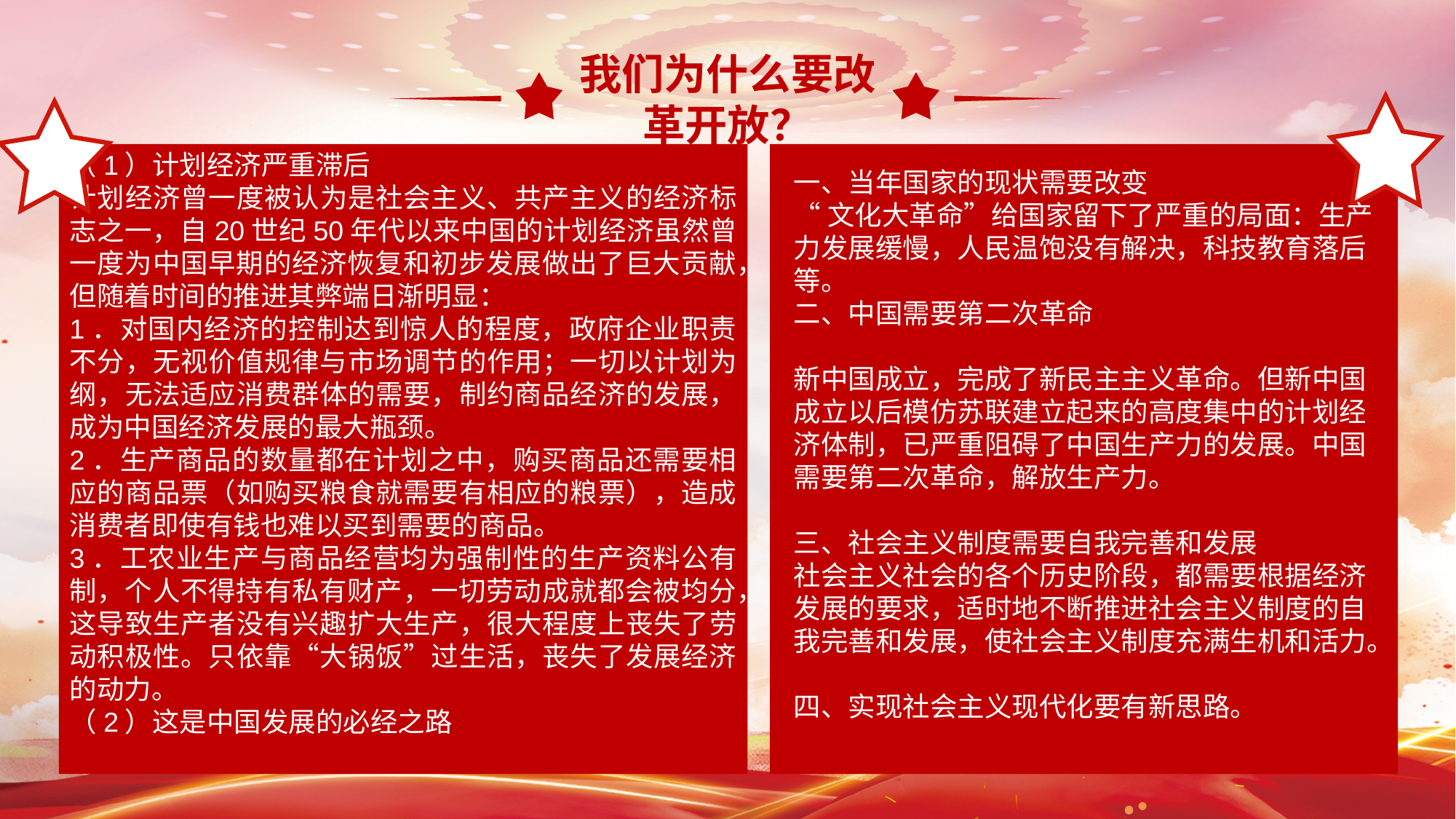

我们为什么要改革开放？

（1）计划经济严重滞后
计划经济曾一度被认为是社会主义、共产主义的经济标志之一，自20世纪50年代以来中国的计划经济虽然曾一度为中国早期的经济恢复和初步发展做出了巨大贡献，但随着时间的推进其弊端日渐明显：
1．对国内经济的控制达到惊人的程度，政府企业职责不分，无视价值规律与市场调节的作用；一切以计划为纲，无法适应消费群体的需要，制约商品经济的发展，成为中国经济发展的最大瓶颈。
2．生产商品的数量都在计划之中，购买商品还需要相应的商品票（如购买粮食就需要有相应的粮票），造成消费者即使有钱也难以买到需要的商品。
3．工农业生产与商品经营均为强制性的生产资料公有制，个人不得持有私有财产，一切劳动成就都会被均分，这导致生产者没有兴趣扩大生产，很大程度上丧失了劳动积极性。只依靠“大锅饭”过生活，丧失了发展经济的动力。
（2）这是中国发展的必经之路

一、当年国家的现状需要改变
“文化大革命”给国家留下了严重的局面：生产力发展缓慢，人民温饱没有解决，科技教育落后等。
二、中国需要第二次革命

新中国成立，完成了新民主主义革命。但新中国成立以后模仿苏联建立起来的高度集中的计划经济体制，已严重阻碍了中国生产力的发展。中国需要第二次革命，解放生产力。

三、社会主义制度需要自我完善和发展
社会主义社会的各个历史阶段，都需要根据经济发展的要求，适时地不断推进社会主义制度的自我完善和发展，使社会主义制度充满生机和活力。

四、实现社会主义现代化要有新思路。